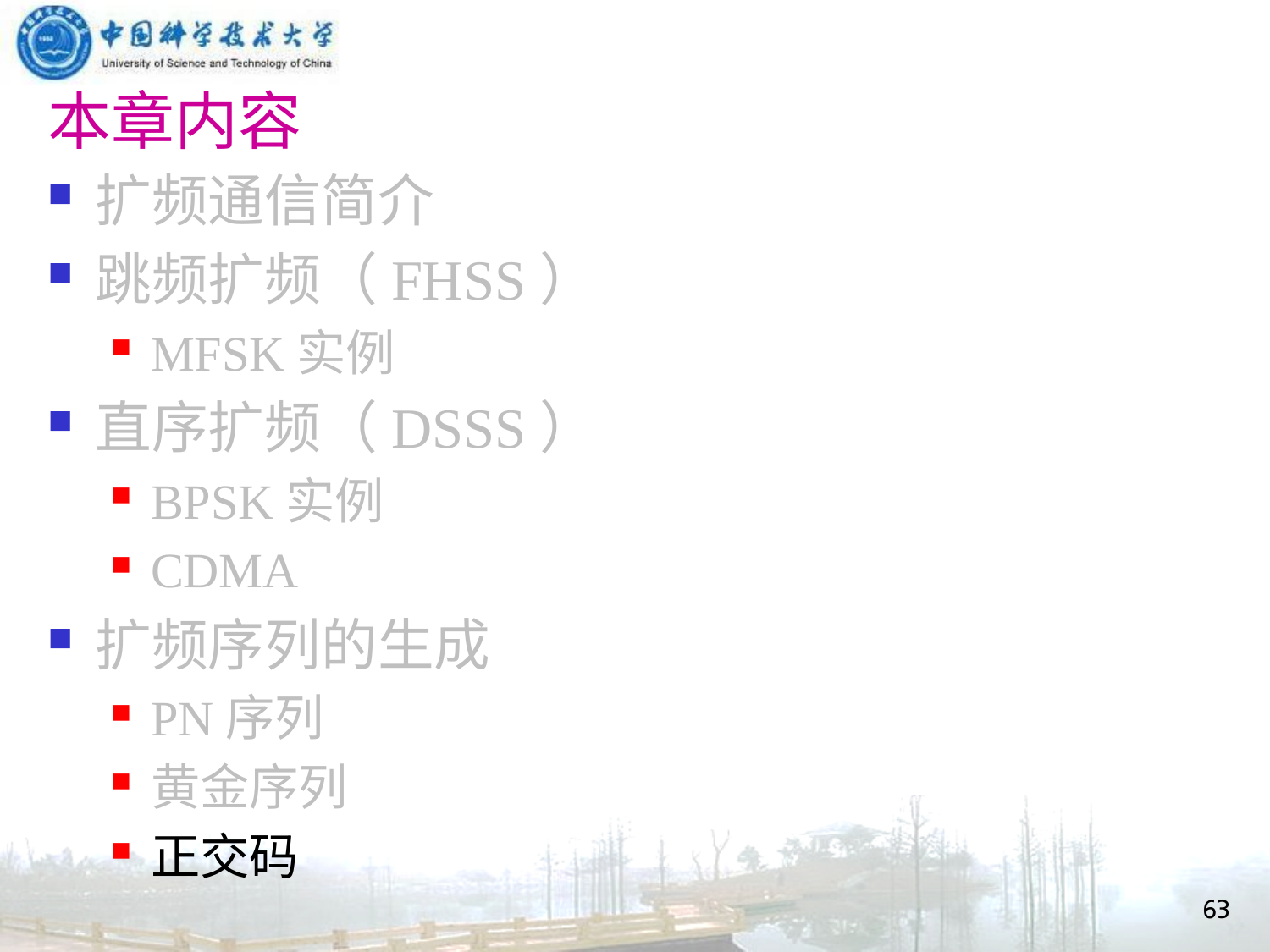

# 本章内容
扩频通信简介
跳频扩频（FHSS）
MFSK实例
直序扩频（DSSS）
BPSK实例
CDMA
扩频序列的生成
PN序列
黄金序列
正交码

63